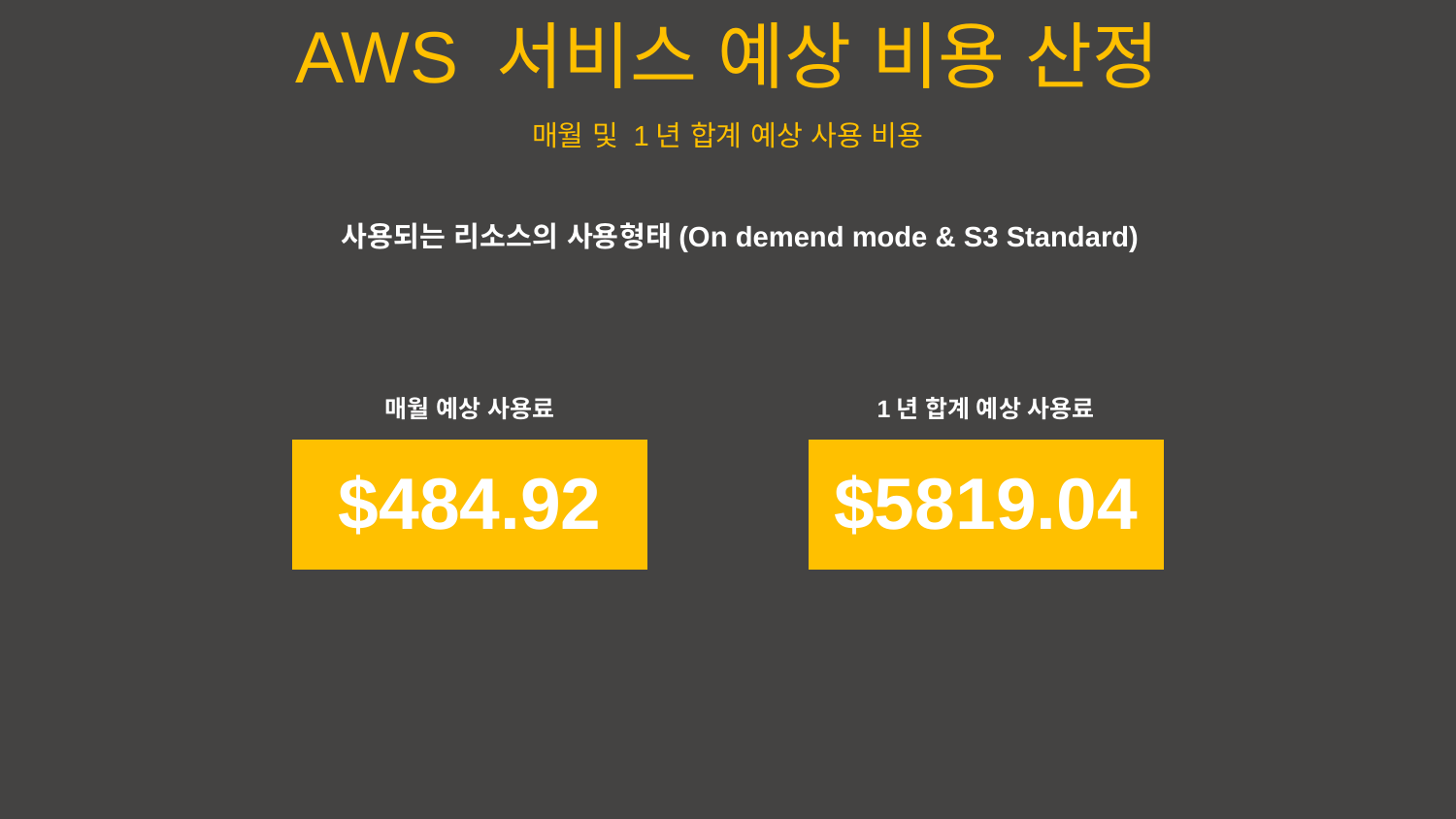

AWS 서비스 예상 비용 산정
매월 및 1년 합계 예상 사용 비용
사용되는 리소스의 사용형태(On demend mode & S3 Standard)
| 매월 예상 사용료 |  |  |
| --- | --- | --- |
| $484.92 |  |  |
|  |  |  |
|  |  |  |
|  |  |  |
|  |  |  |
|  |  |  |
| 1년 합계 예상 사용료 |  |  |
| --- | --- | --- |
| $5819.04 |  |  |
|  |  |  |
|  |  |  |
|  |  |  |
|  |  |  |
|  |  |  |